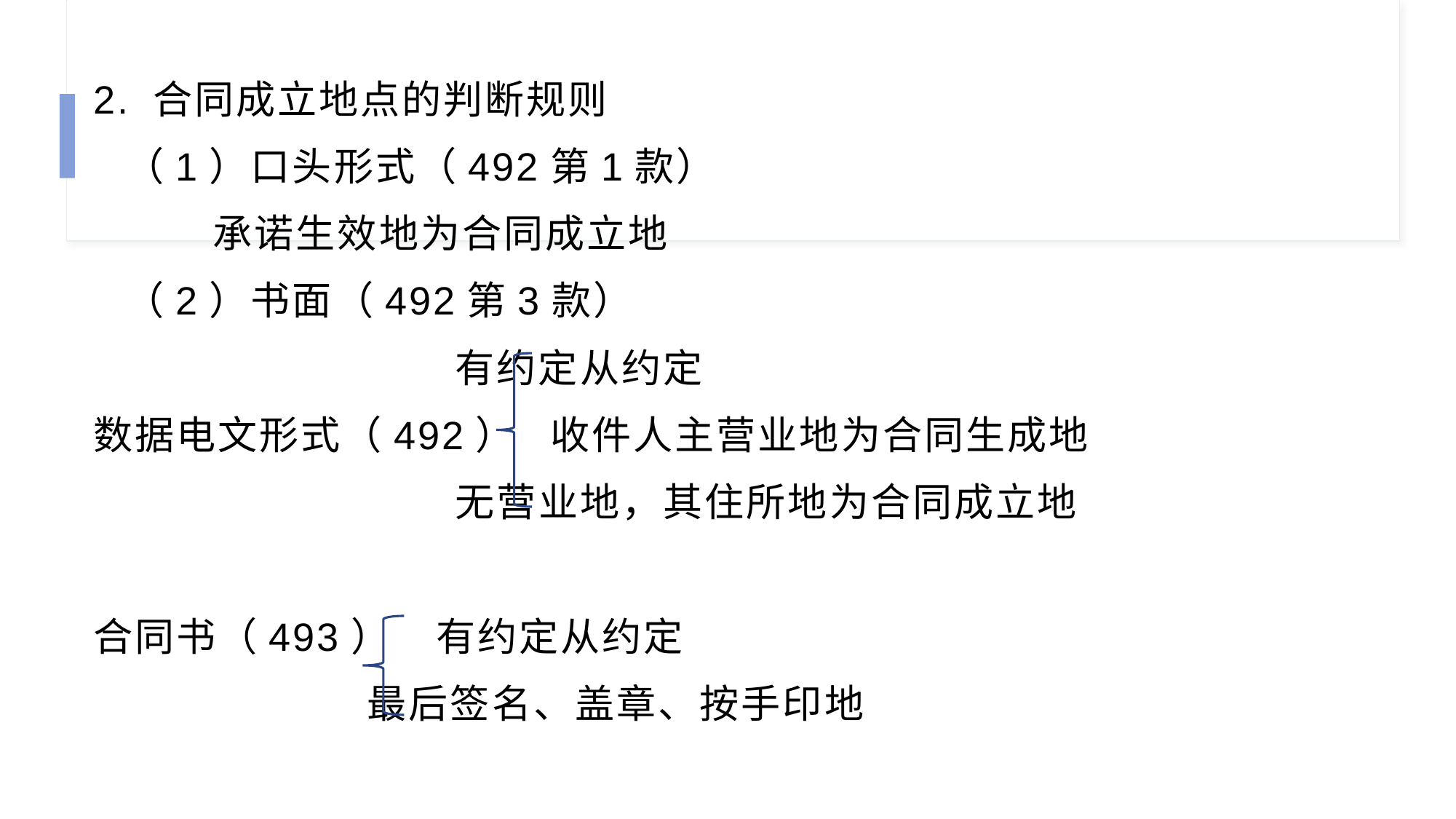

2. 合同成立地点的判断规则
  （1）口头形式（492第1款）
          承诺生效地为合同成立地
  （2）书面（492第3款）
                                有约定从约定
数据电文形式（492）   收件人主营业地为合同生成地
                                无营业地，其住所地为合同成立地

合同书（493）    有约定从约定
                        最后签名、盖章、按手印地